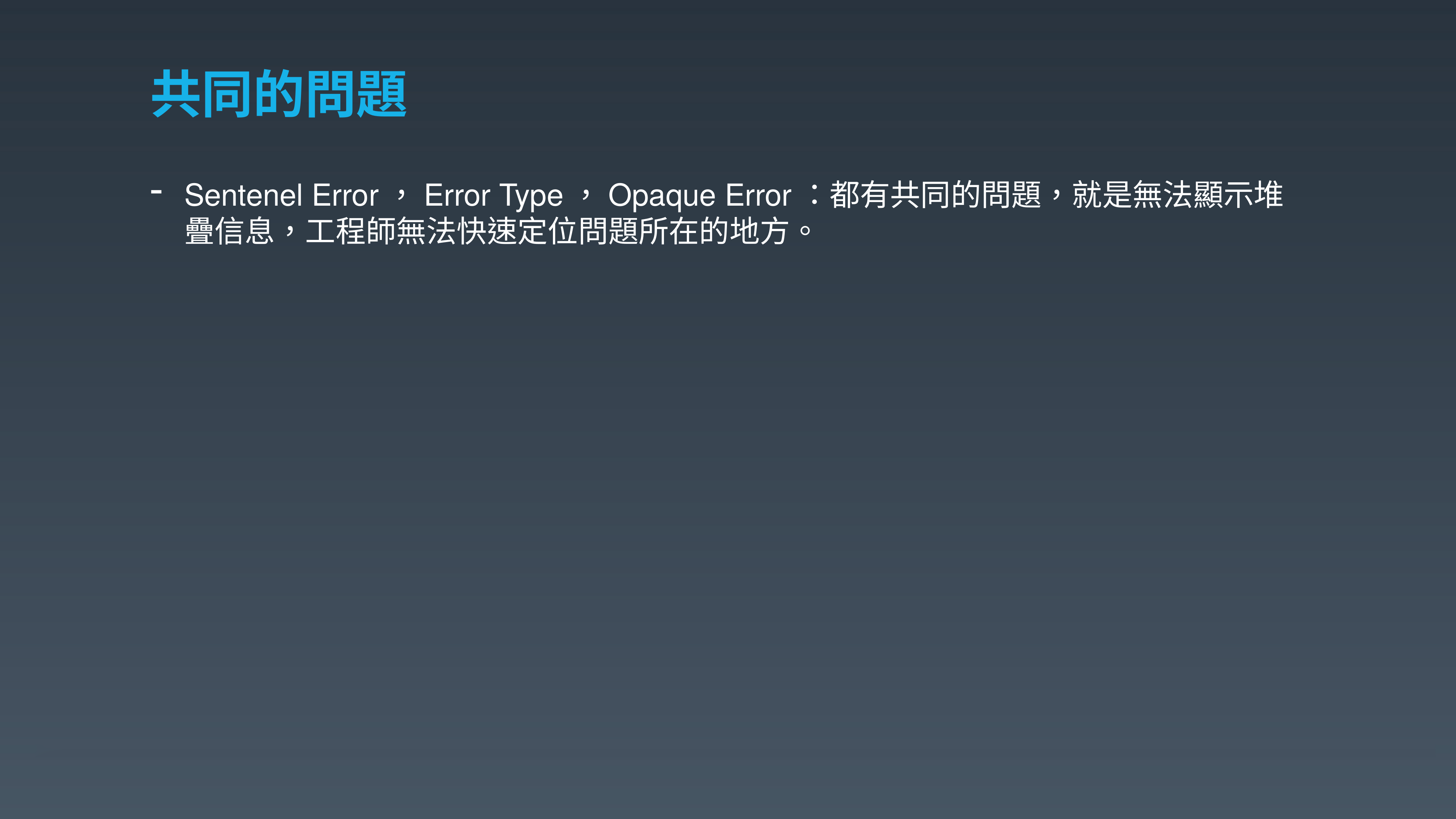

# 共同的問題
Sentenel Error，Error Type，Opaque Error：都有共同的問題，就是無法顯示堆疊信息，工程師無法快速定位問題所在的地方。